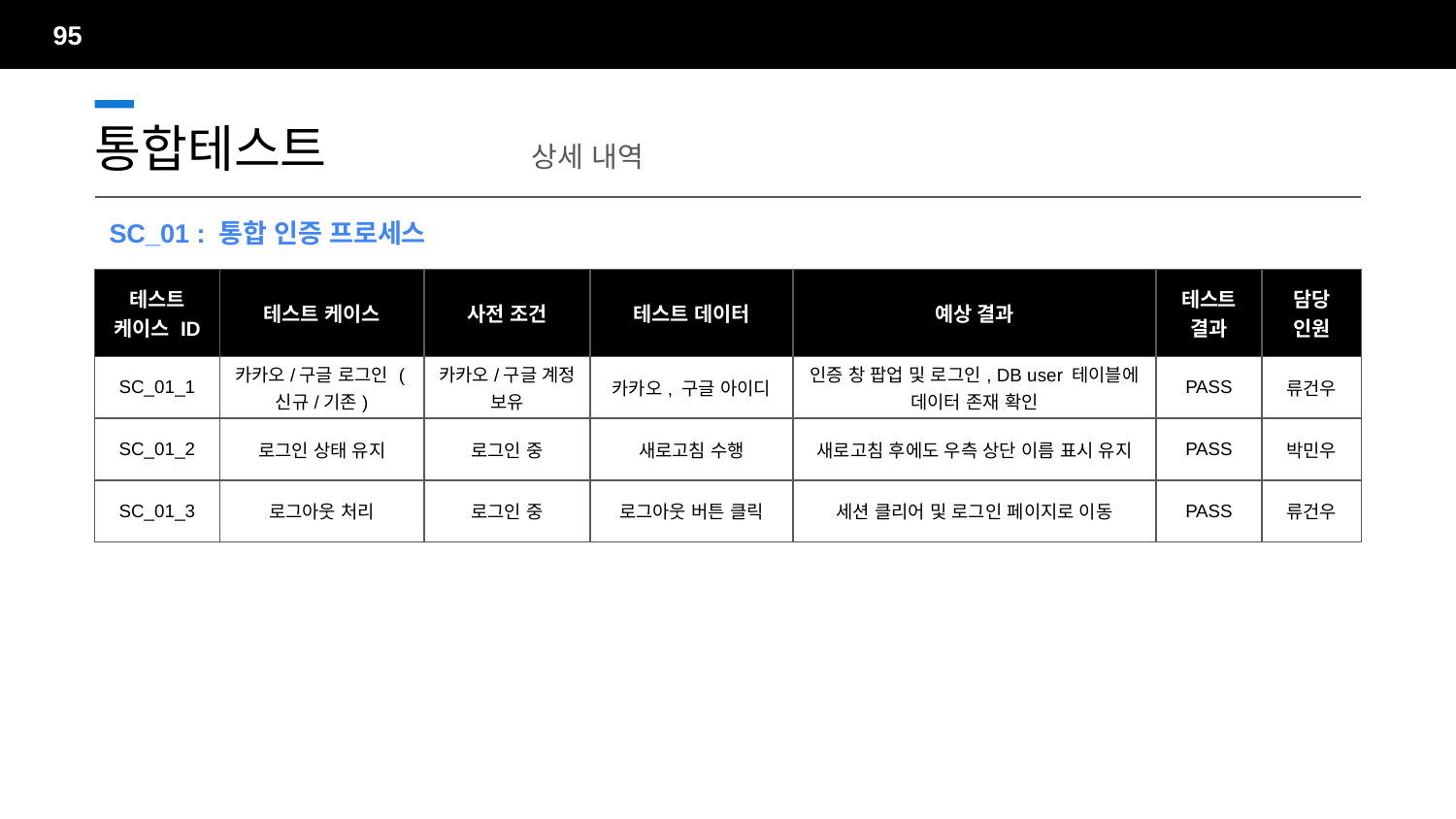

95

통합테스트		상세 내역
SC_01 : 통합 인증 프로세스
| 테스트 케이스 ID | 테스트 케이스 | 사전 조건 | 테스트 데이터 | 예상 결과 | 테스트 결과 | 담당 인원 |
| --- | --- | --- | --- | --- | --- | --- |
| SC\_01\_1 | 카카오/구글 로그인 (신규/기존) | 카카오/구글 계정 보유 | 카카오, 구글 아이디 | 인증 창 팝업 및 로그인, DB user 테이블에 데이터 존재 확인 | PASS | 류건우 |
| SC\_01\_2 | 로그인 상태 유지 | 로그인 중 | 새로고침 수행 | 새로고침 후에도 우측 상단 이름 표시 유지 | PASS | 박민우 |
| SC\_01\_3 | 로그아웃 처리 | 로그인 중 | 로그아웃 버튼 클릭 | 세션 클리어 및 로그인 페이지로 이동 | PASS | 류건우 |